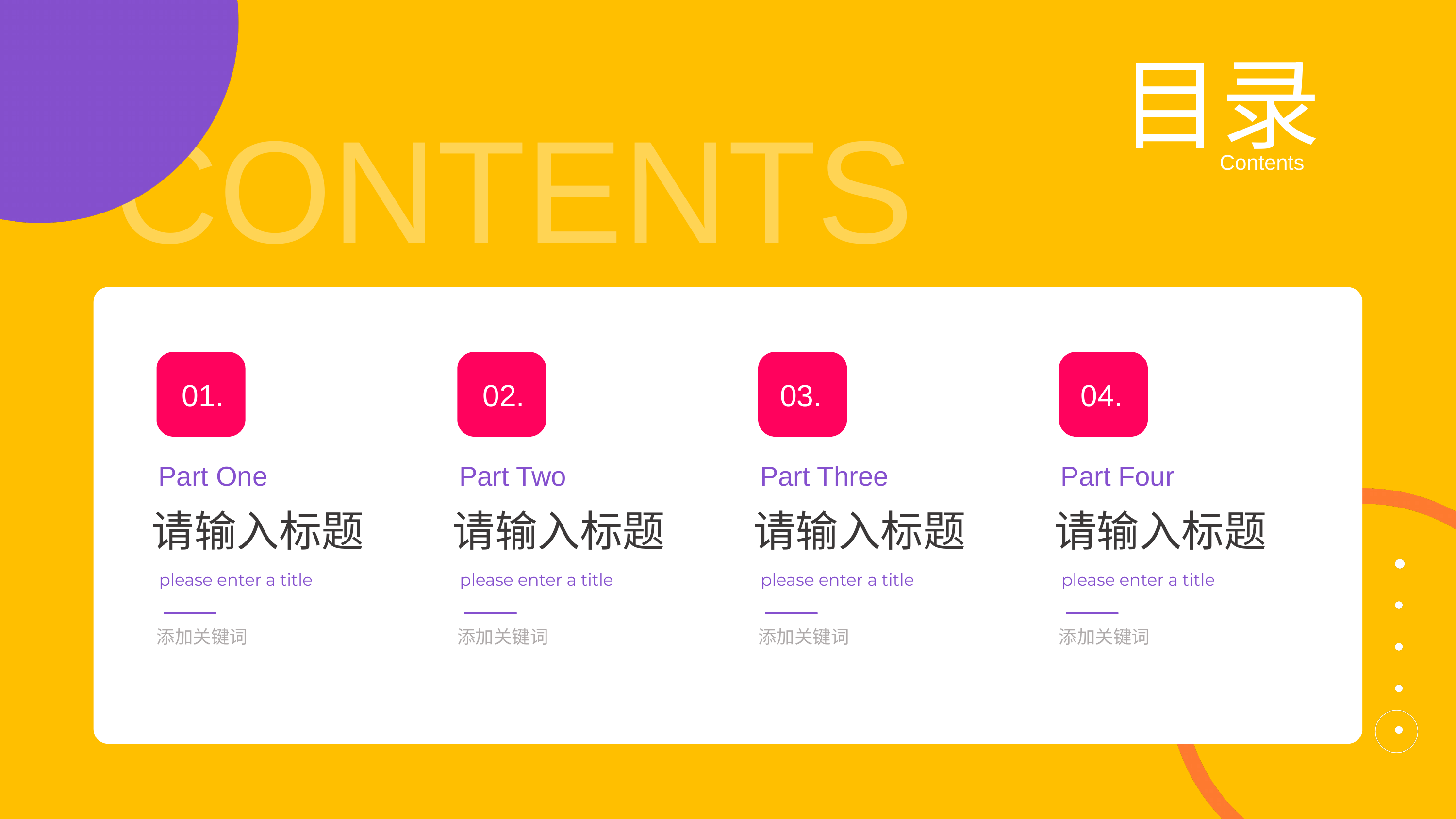

目录
CONTENTS
Contents

01.
02.
03.
04.
Part One
Part Two
Part Three
Part Four

请输入标题
请输入标题
请输入标题
请输入标题

please enter a title
please enter a title
please enter a title
please enter a title

添加关键词
添加关键词
添加关键词
添加关键词